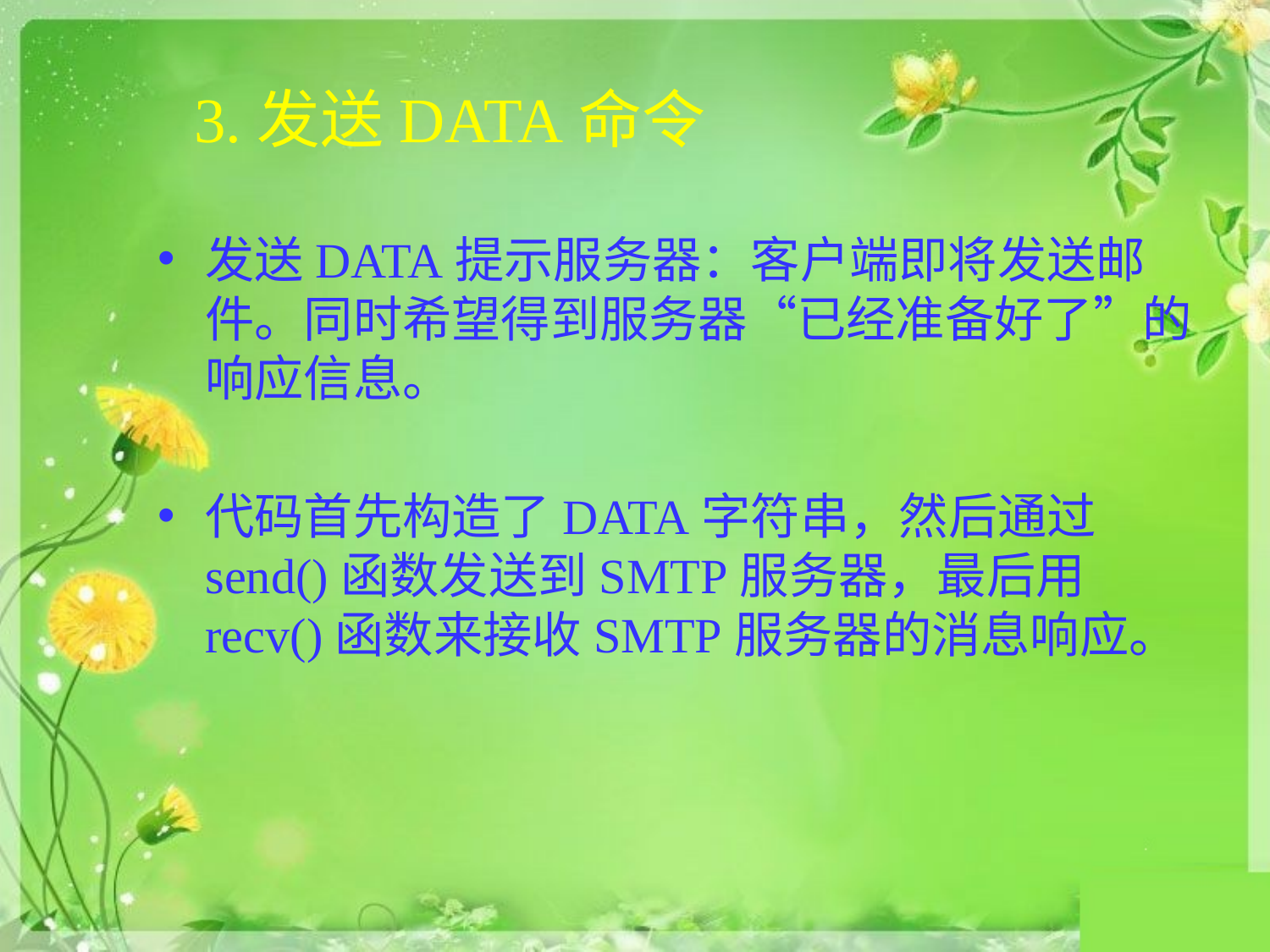

# 3.发送DATA命令
发送DATA提示服务器：客户端即将发送邮件。同时希望得到服务器“已经准备好了”的响应信息。

代码首先构造了DATA字符串，然后通过send()函数发送到SMTP服务器，最后用recv()函数来接收SMTP服务器的消息响应。